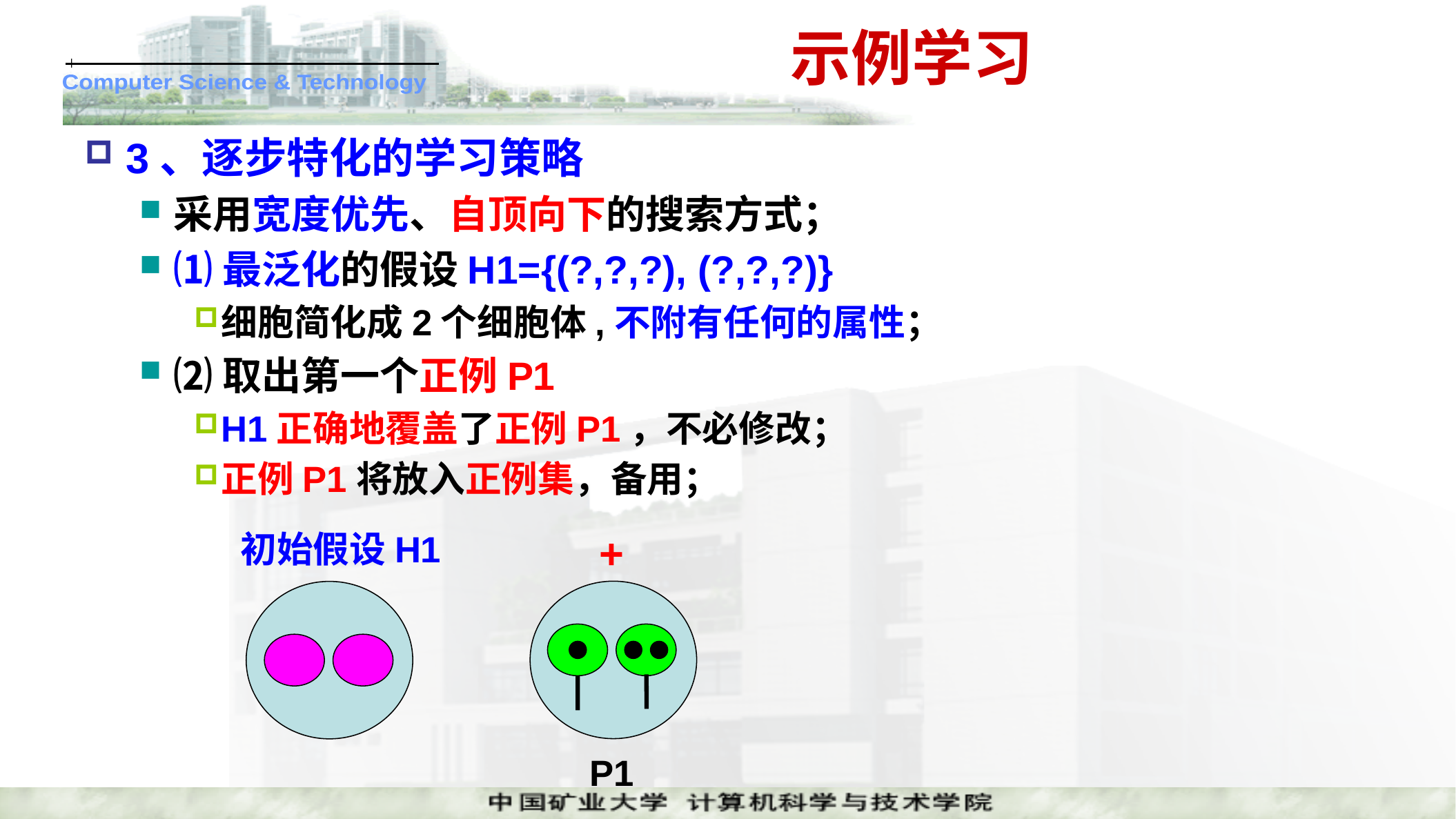

# 示例学习
3、逐步特化的学习策略
采用宽度优先、自顶向下的搜索方式；
⑴最泛化的假设H1={(?,?,?), (?,?,?)}
细胞简化成2个细胞体,不附有任何的属性；
⑵取出第一个正例P1
H1正确地覆盖了正例P1，不必修改；
正例P1将放入正例集，备用；
+
初始假设H1

P1
72